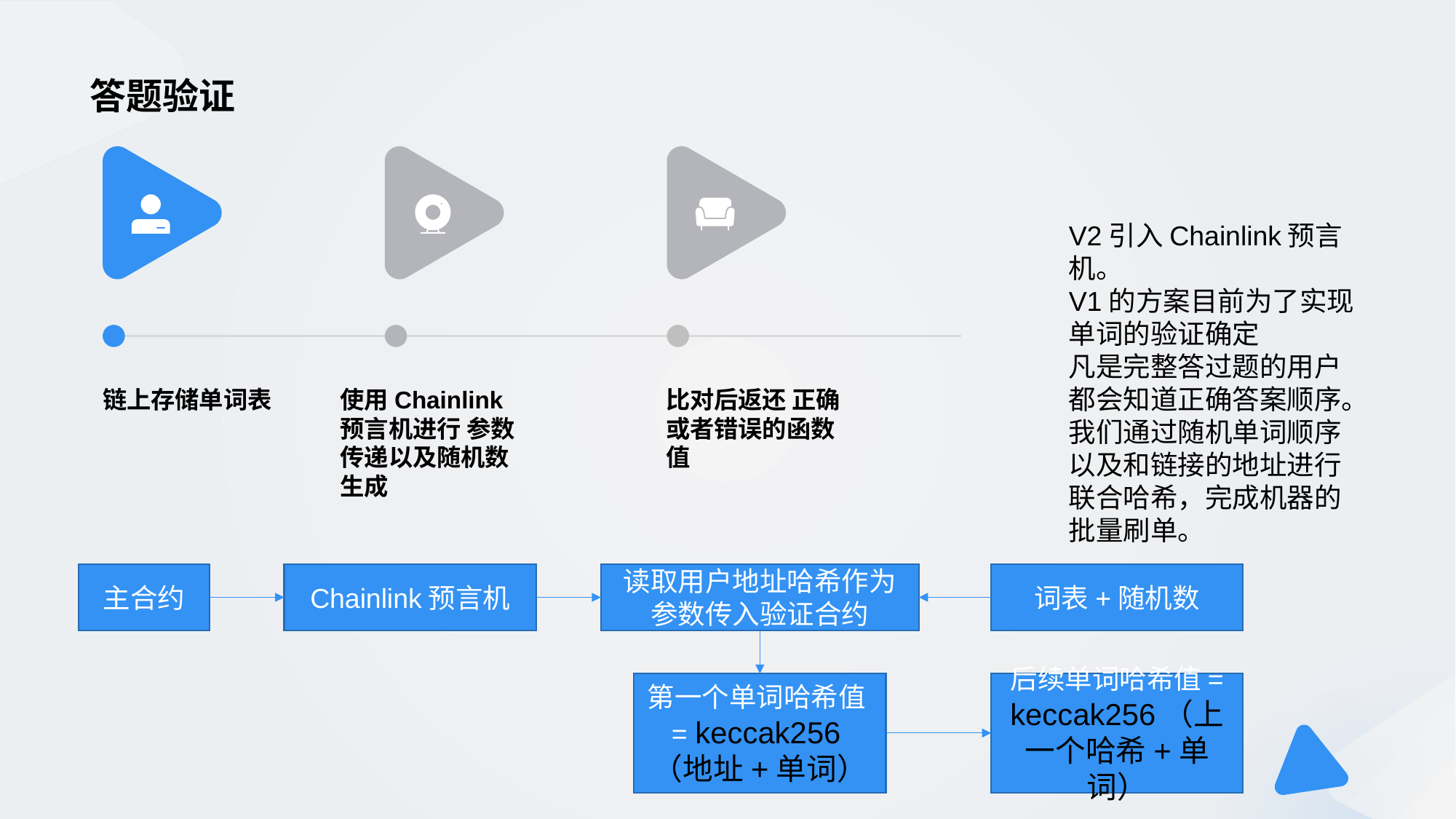

# 答题验证

V2引入Chainlink预言机。
V1的方案目前为了实现单词的验证确定
凡是完整答过题的用户都会知道正确答案顺序。
我们通过随机单词顺序以及和链接的地址进行联合哈希，完成机器的批量刷单。

使用Chainlink预言机进行 参数传递以及随机数生成
链上存储单词表
比对后返还 正确或者错误的函数值
词表+随机数
读取用户地址哈希作为参数传入验证合约
Chainlink预言机
主合约
第一个单词哈希值= keccak256（地址+单词）
后续单词哈希值= keccak256（上一个哈希+单词）